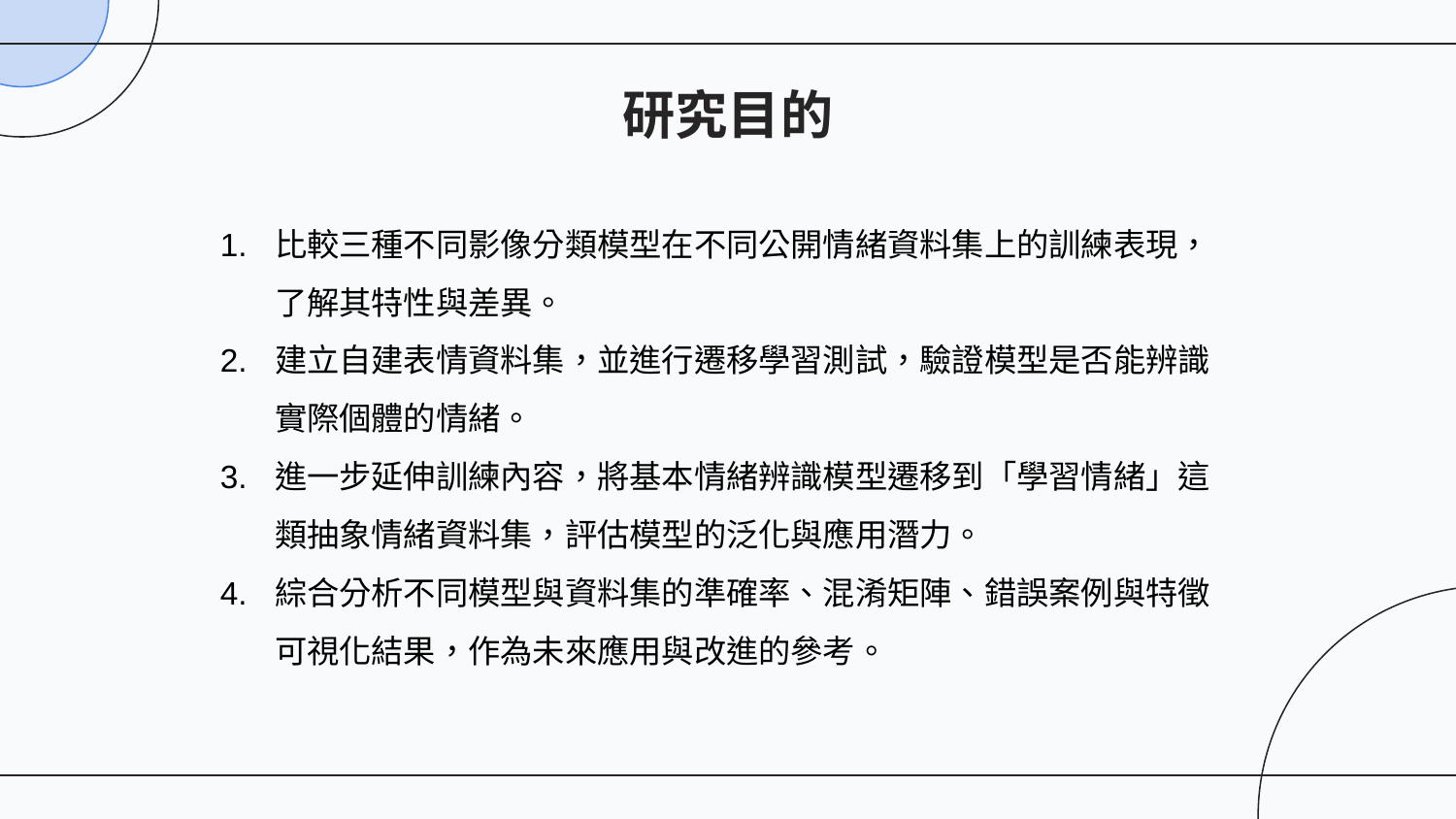

# 研究目的
比較三種不同影像分類模型在不同公開情緒資料集上的訓練表現，了解其特性與差異。
建立自建表情資料集，並進行遷移學習測試，驗證模型是否能辨識實際個體的情緒。
進一步延伸訓練內容，將基本情緒辨識模型遷移到「學習情緒」這類抽象情緒資料集，評估模型的泛化與應用潛力。
綜合分析不同模型與資料集的準確率、混淆矩陣、錯誤案例與特徵可視化結果，作為未來應用與改進的參考。